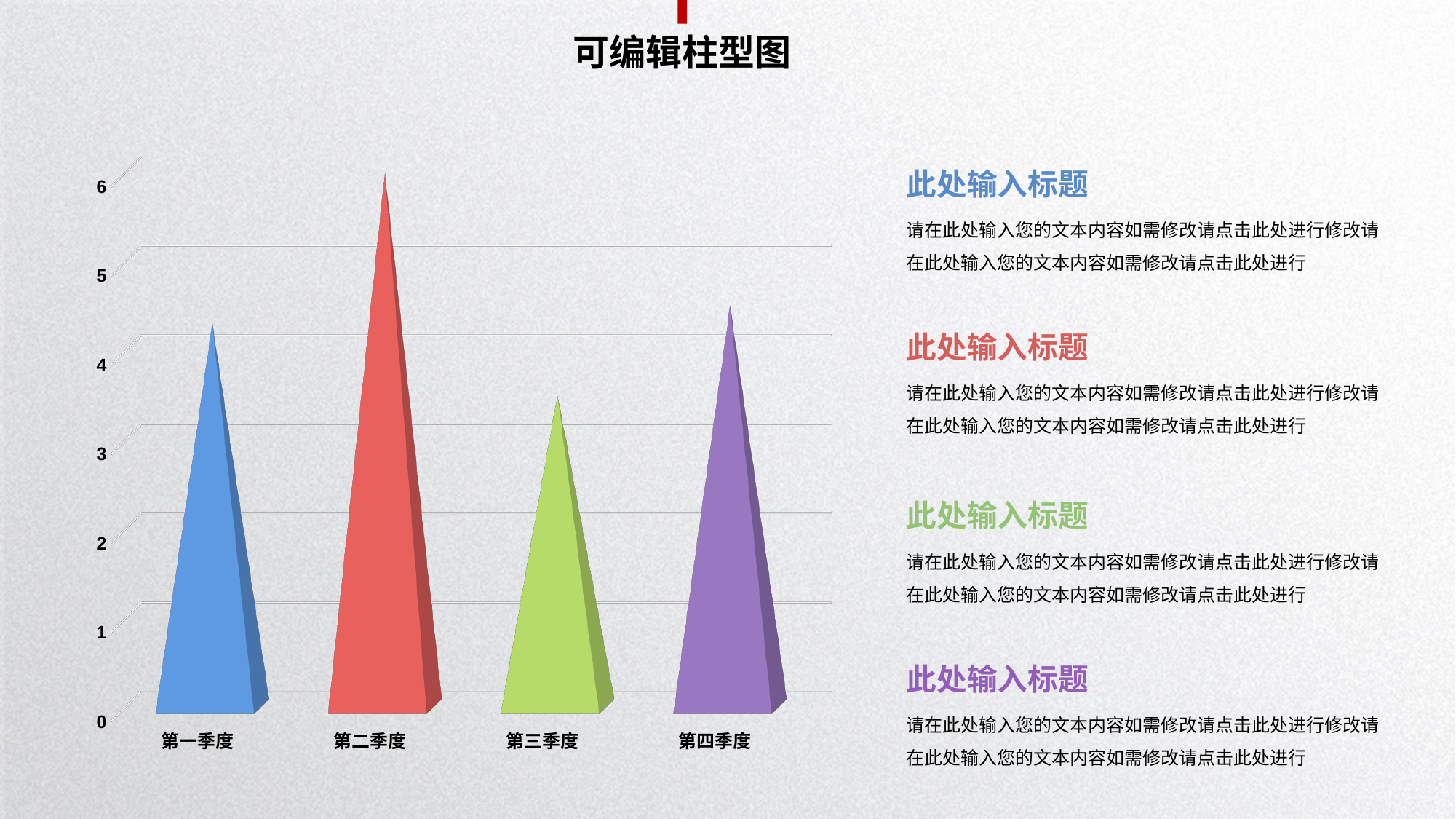

可编辑柱型图

[unsupported chart]

此处输入标题
请在此处输入您的文本内容如需修改请点击此处进行修改请在此处输入您的文本内容如需修改请点击此处进行
此处输入标题
请在此处输入您的文本内容如需修改请点击此处进行修改请在此处输入您的文本内容如需修改请点击此处进行
此处输入标题
请在此处输入您的文本内容如需修改请点击此处进行修改请在此处输入您的文本内容如需修改请点击此处进行
此处输入标题
请在此处输入您的文本内容如需修改请点击此处进行修改请在此处输入您的文本内容如需修改请点击此处进行